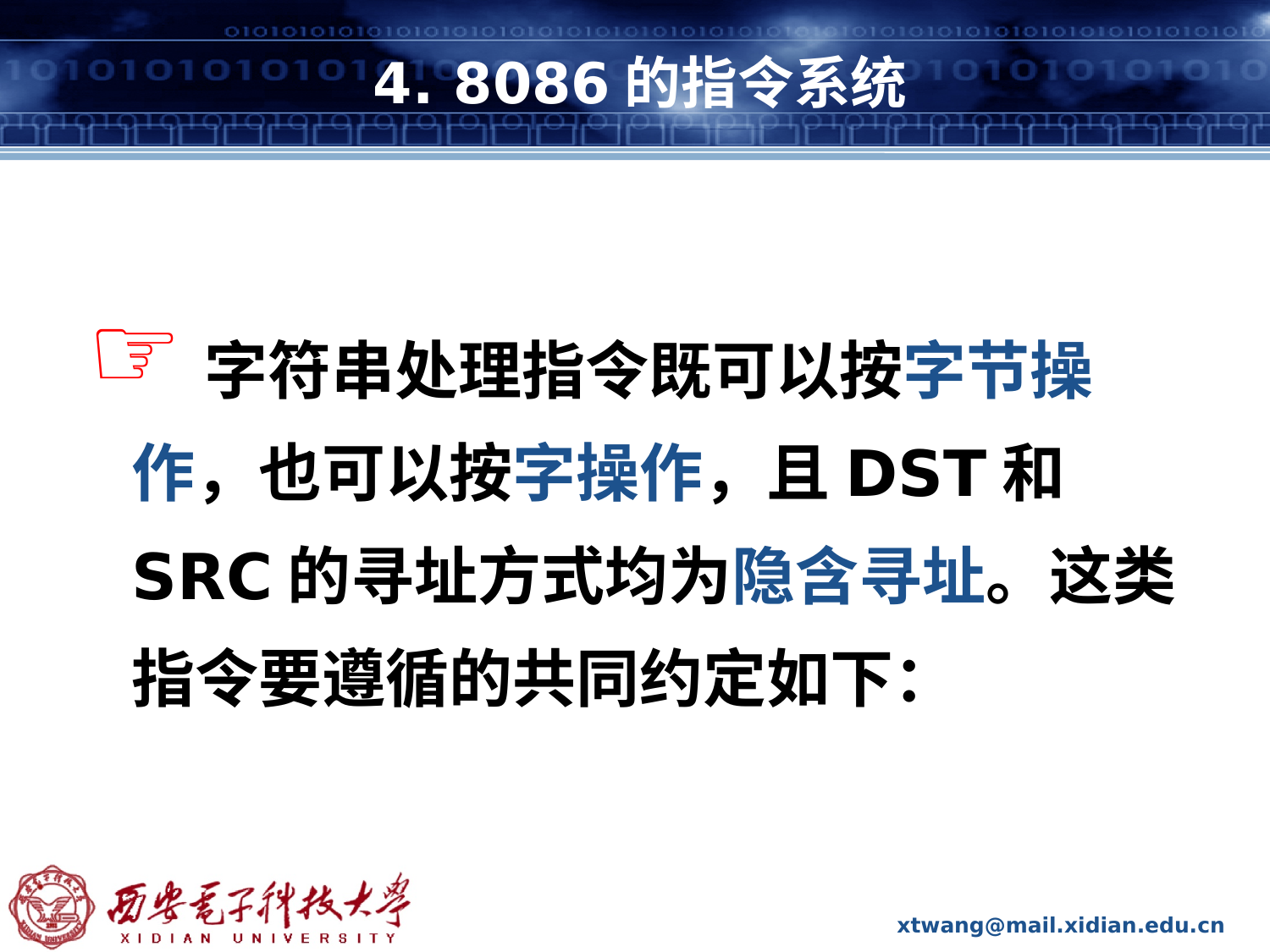

# 4. 8086的指令系统
☞
    字符串处理指令既可以按字节操作，也可以按字操作，且DST和SRC的寻址方式均为隐含寻址。这类指令要遵循的共同约定如下：